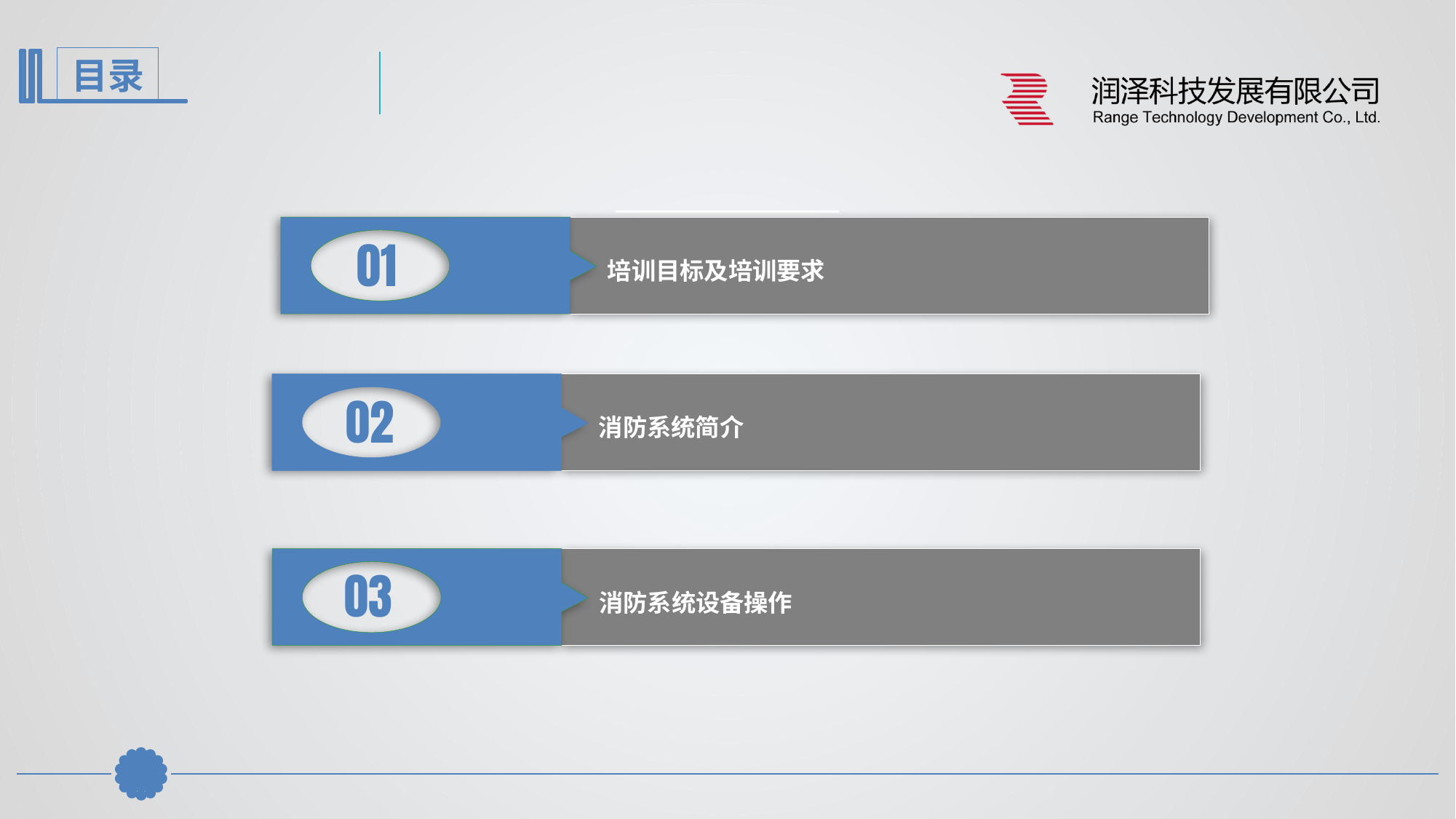

01
培训目标及培训要求

02
消防系统简介

03
消防系统设备操作
2